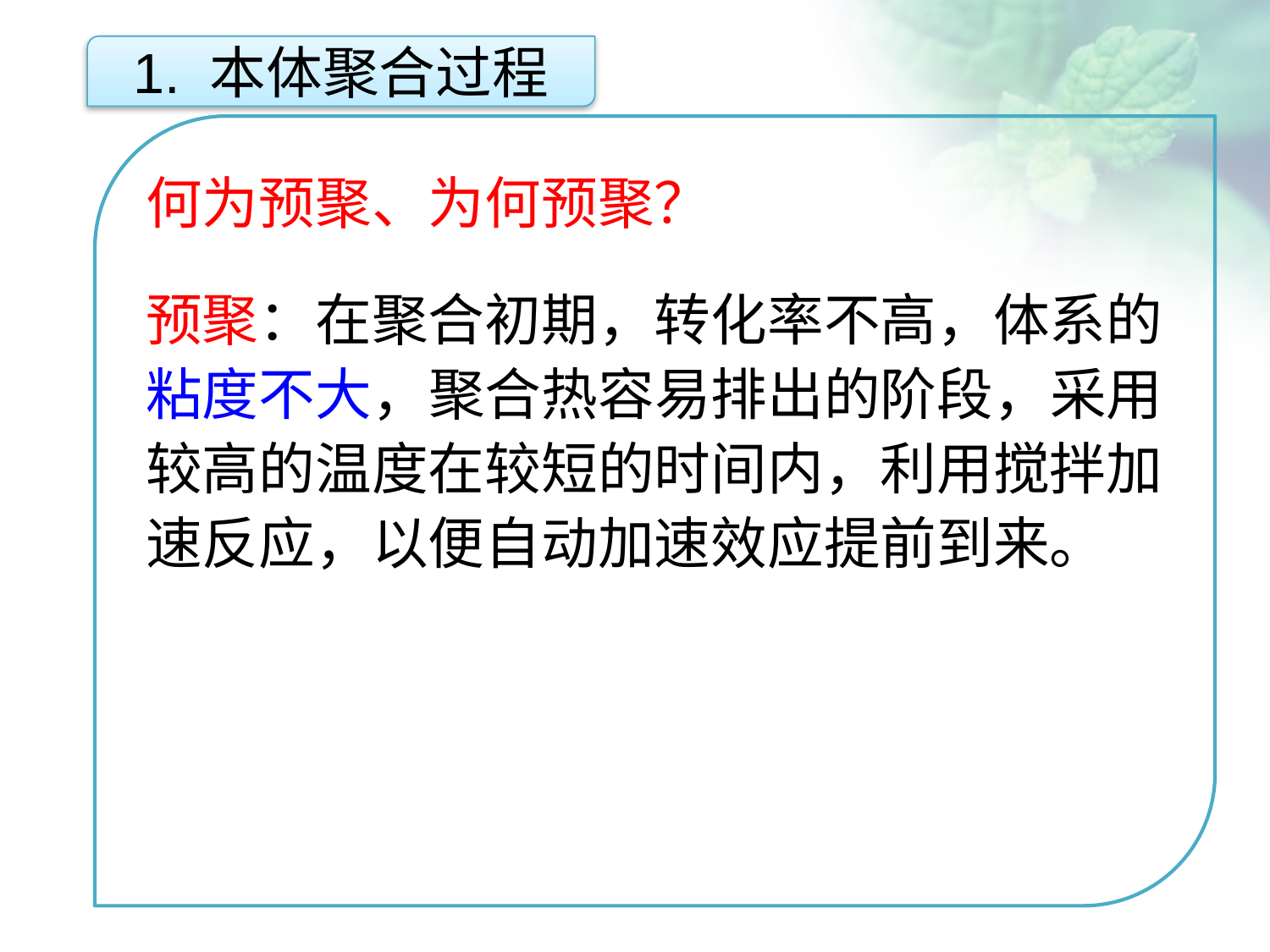

1. 本体聚合过程
何为预聚、为何预聚？
预聚：在聚合初期，转化率不高，体系的粘度不大，聚合热容易排出的阶段，采用较高的温度在较短的时间内，利用搅拌加速反应，以便自动加速效应提前到来。
点击添加文本
点击添加文本
点击添加文本
点击添加文本